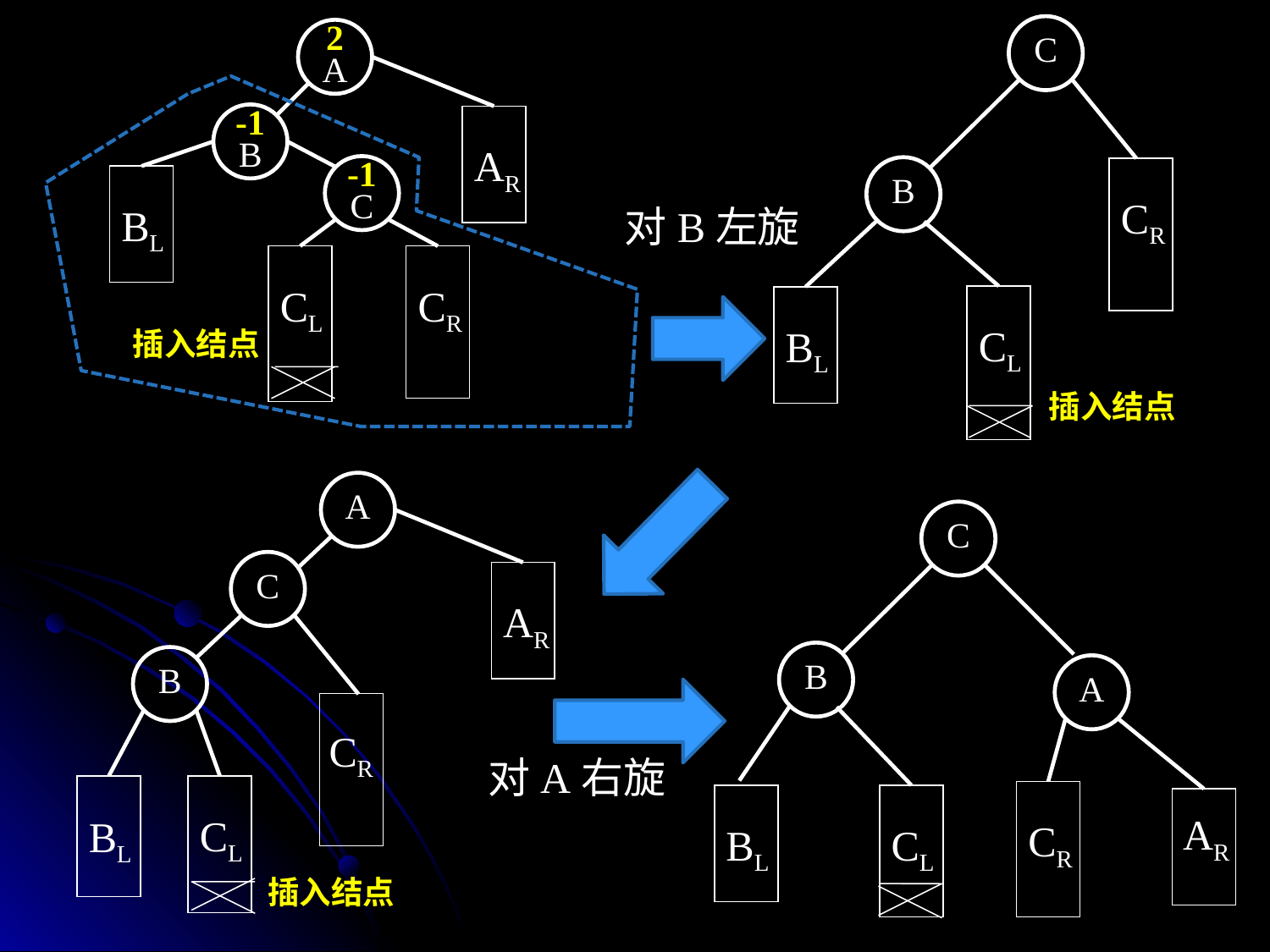

CR
插入结点

BL

C
2
A

-1
B

AR
-1
C
B

BL
对B左旋

CL

CR

CL

插入结点

A

C
B
A

AR

CR

BL

CL

C

AR
B

CR

对A右旋

BL

CL
插入结点